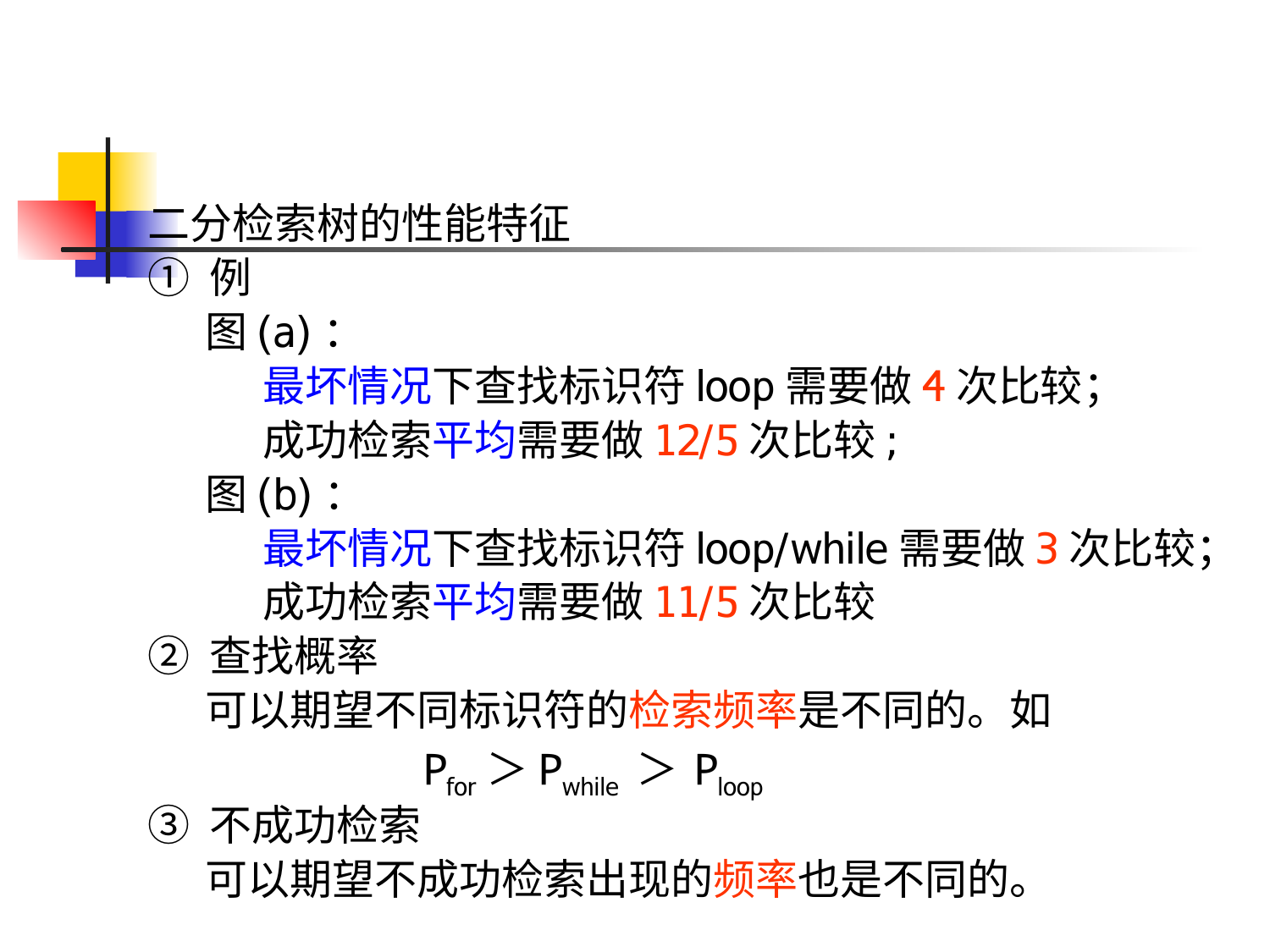

二分检索树的性能特征
① 例
     图(a)：
           最坏情况下查找标识符loop需要做4次比较；
           成功检索平均需要做12/5次比较;
     图(b)：
           最坏情况下查找标识符loop/while需要做3次比较；
           成功检索平均需要做11/5次比较
② 查找概率
     可以期望不同标识符的检索频率是不同的。如
                     Pfor＞Pwhile ＞ Ploop
③ 不成功检索
     可以期望不成功检索出现的频率也是不同的。
70